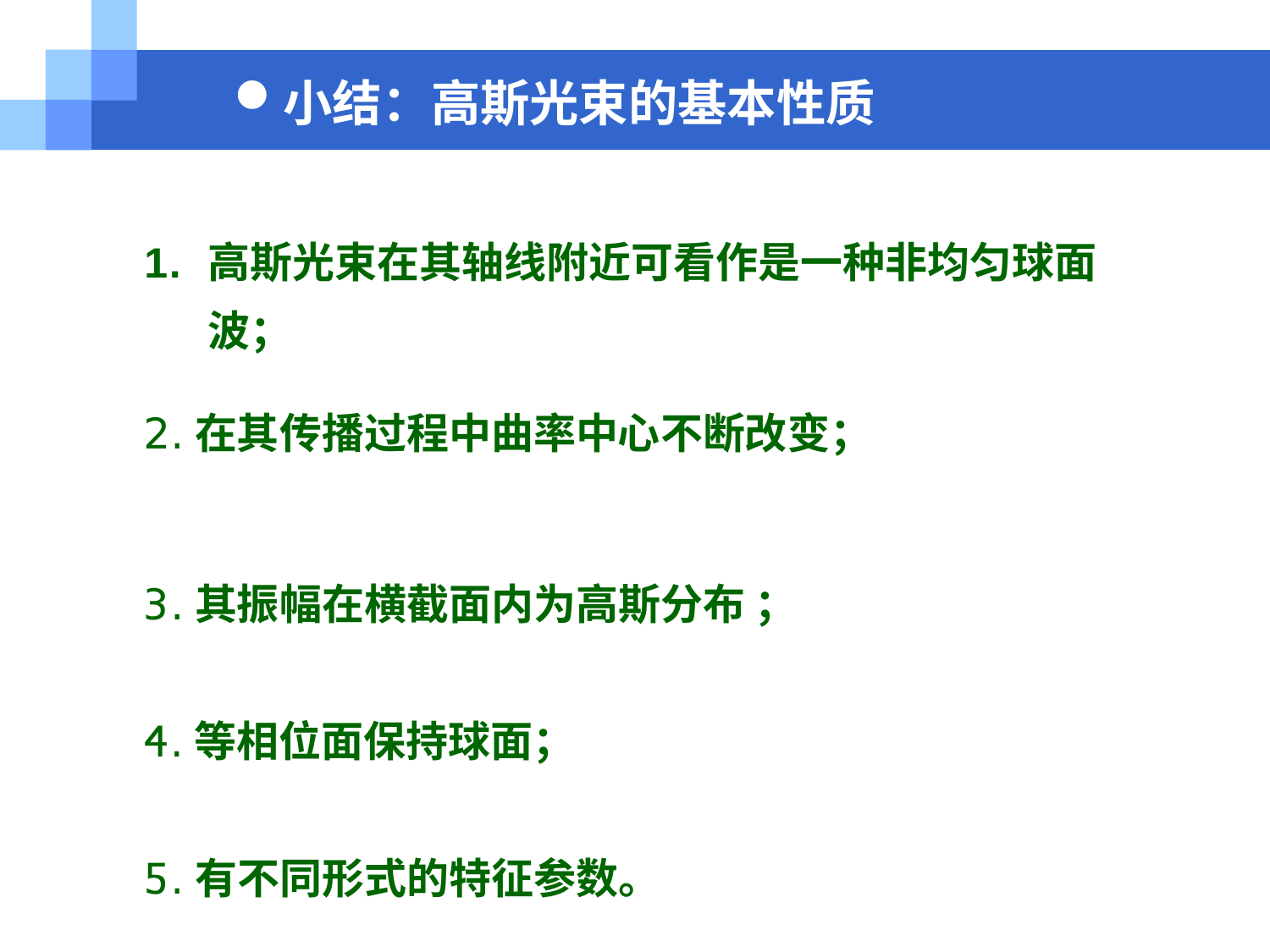

小结：高斯光束的基本性质
高斯光束在其轴线附近可看作是一种非均匀球面波；

2.在其传播过程中曲率中心不断改变；

3.其振幅在横截面内为高斯分布 ；

4.等相位面保持球面；

5.有不同形式的特征参数。